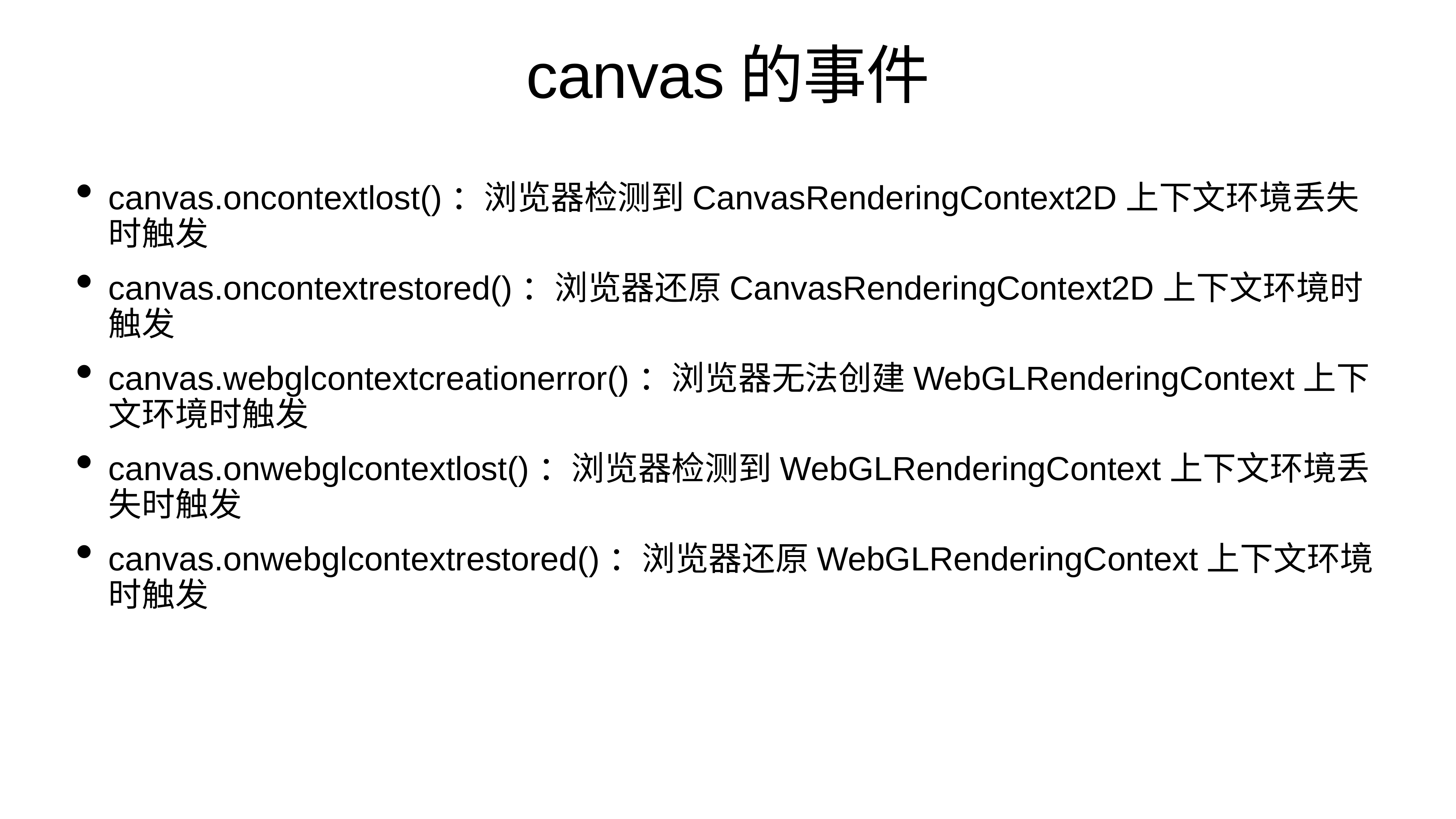

# canvas的事件
canvas.oncontextlost()：浏览器检测到CanvasRenderingContext2D上下文环境丢失时触发
canvas.oncontextrestored()：浏览器还原CanvasRenderingContext2D上下文环境时触发
canvas.webglcontextcreationerror()：浏览器无法创建WebGLRenderingContext上下文环境时触发
canvas.onwebglcontextlost()：浏览器检测到WebGLRenderingContext上下文环境丢失时触发
canvas.onwebglcontextrestored()：浏览器还原WebGLRenderingContext上下文环境时触发
12